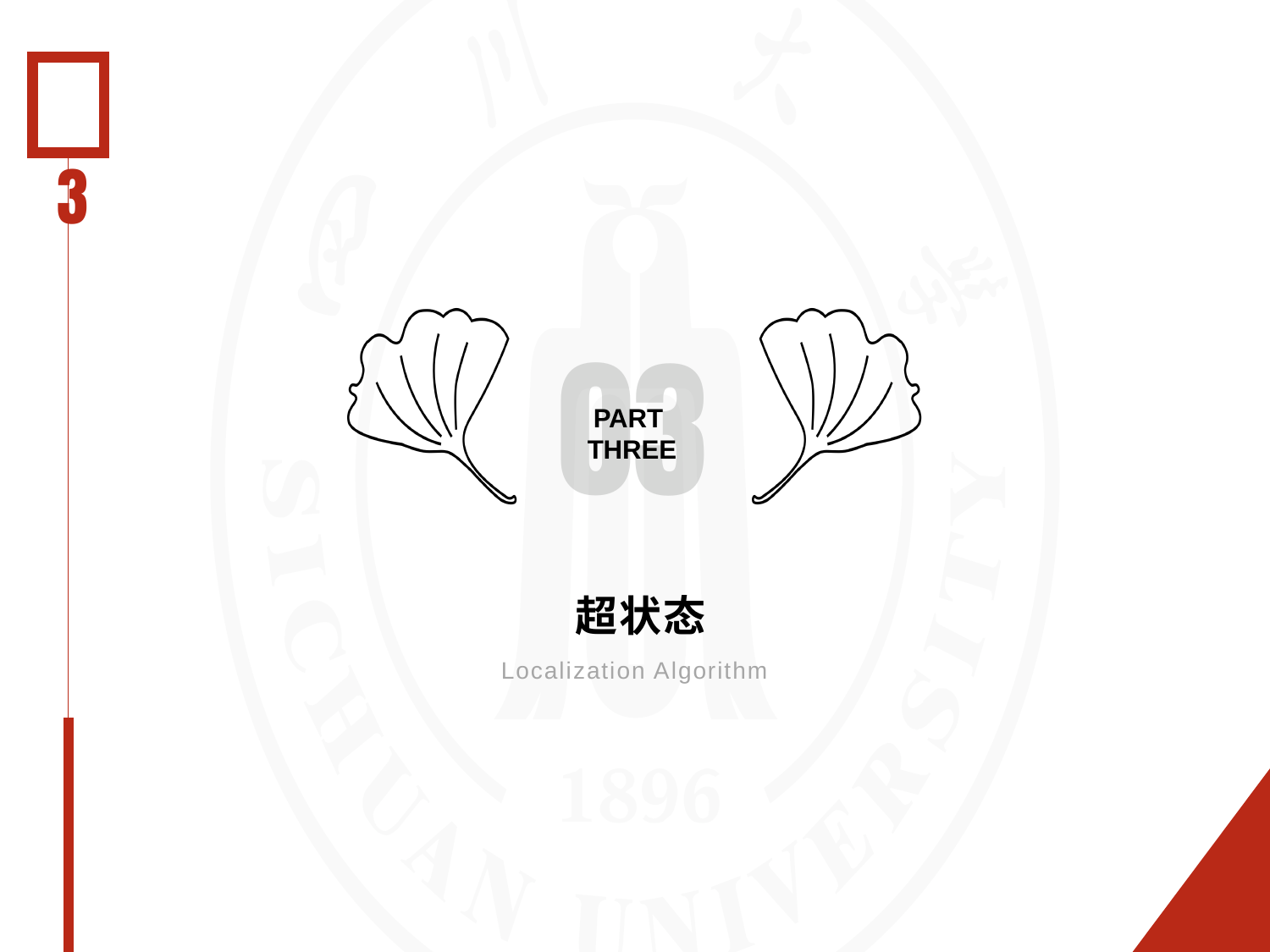

3
03
PART
THREE
# 超状态
Localization Algorithm